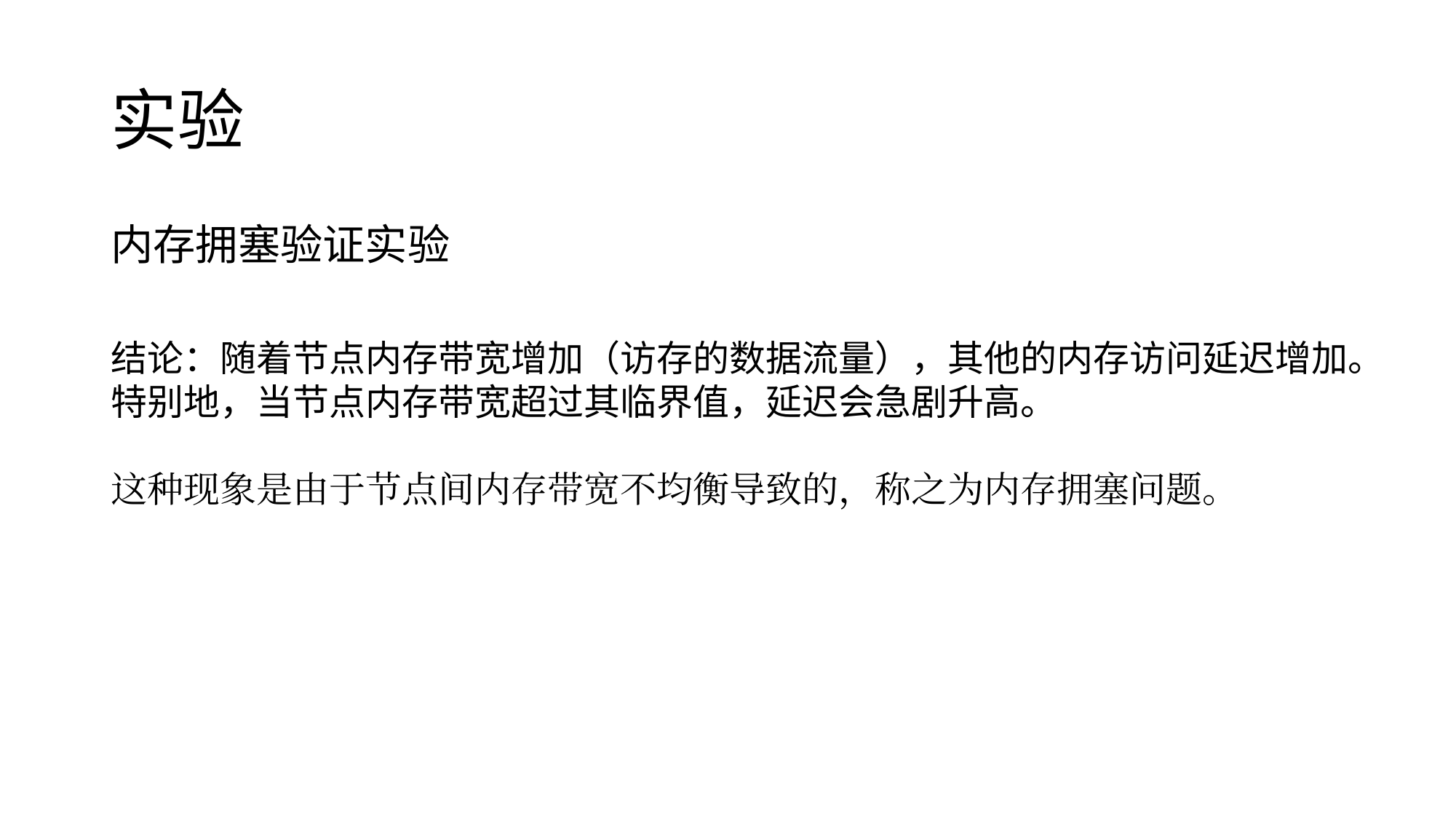

# 实验
内存拥塞验证实验

结论：随着节点内存带宽增加（访存的数据流量），其他的内存访问延迟增加。
特别地，当节点内存带宽超过其临界值，延迟会急剧升高。

这种现象是由于节点间内存带宽不均衡导致的，称之为内存拥塞问题。